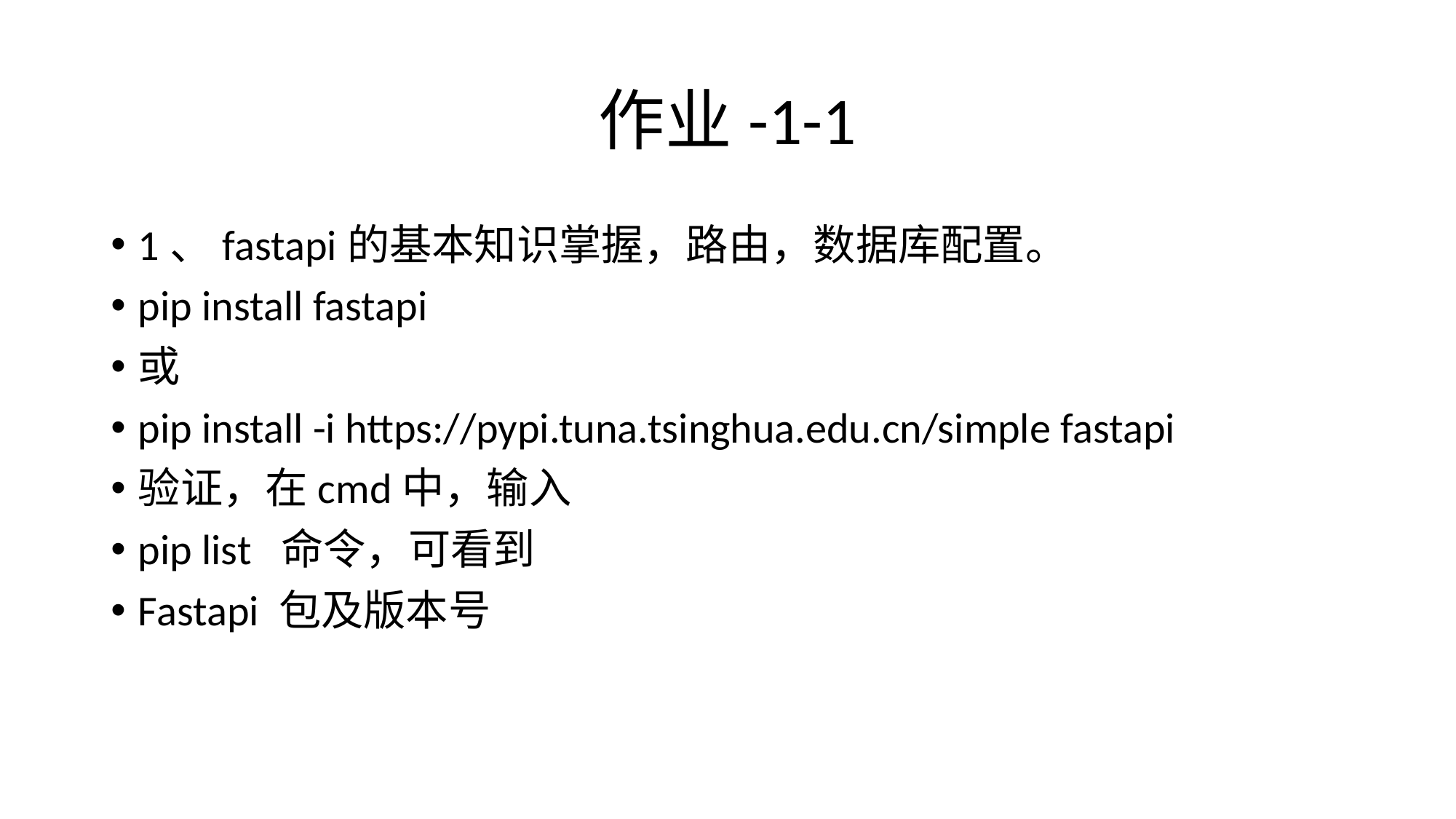

# 作业-1-1
1、fastapi的基本知识掌握，路由，数据库配置。
pip install fastapi
或
pip install -i https://pypi.tuna.tsinghua.edu.cn/simple fastapi
验证，在cmd中，输入
pip list  命令，可看到
Fastapi 包及版本号